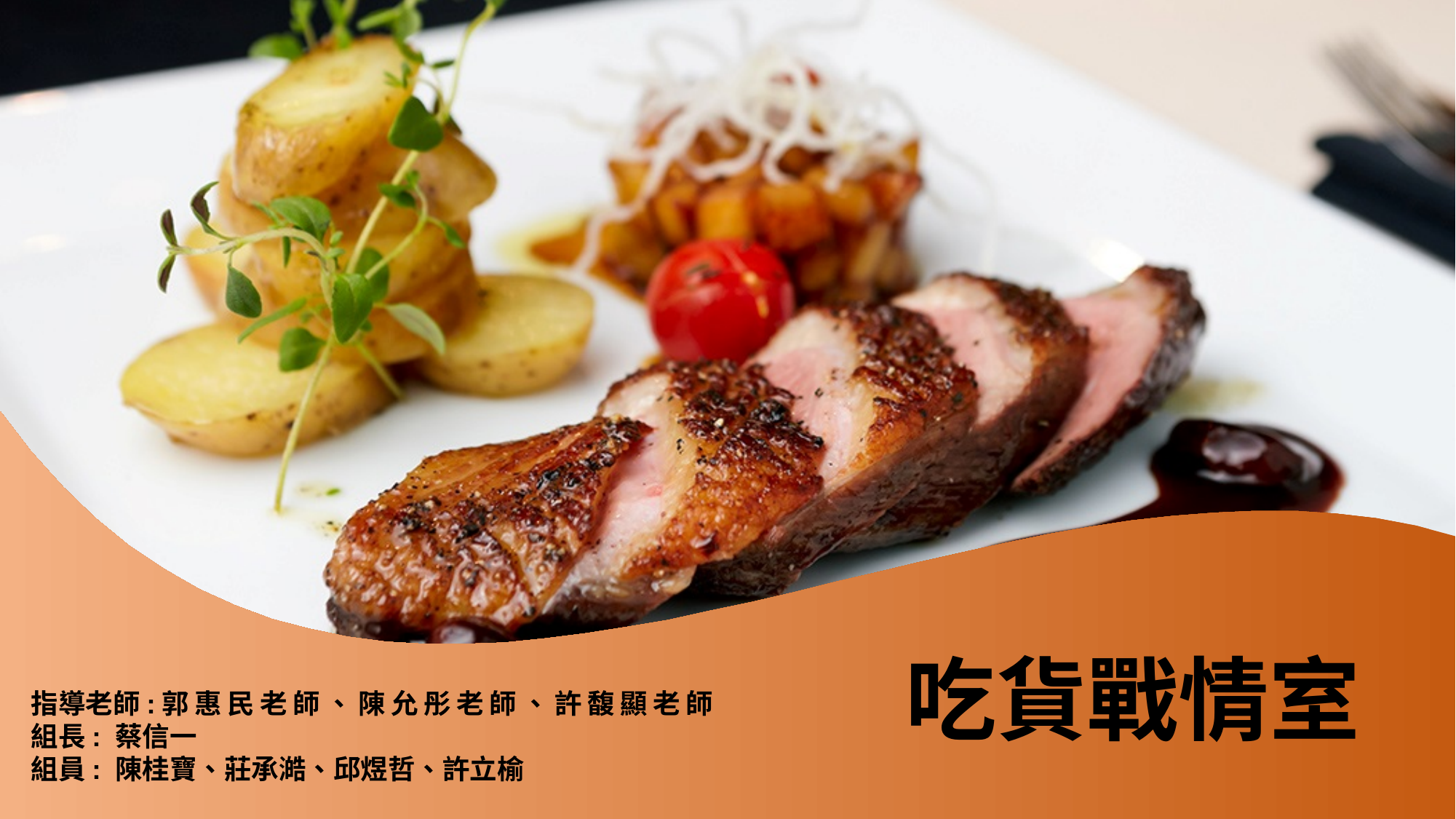

吃貨戰情室
指導老師:郭惠民老師、陳允彤老師、許馥顯老師
組長: 蔡信一
組員: 陳桂寶、莊承澔、邱煜哲、許立榆